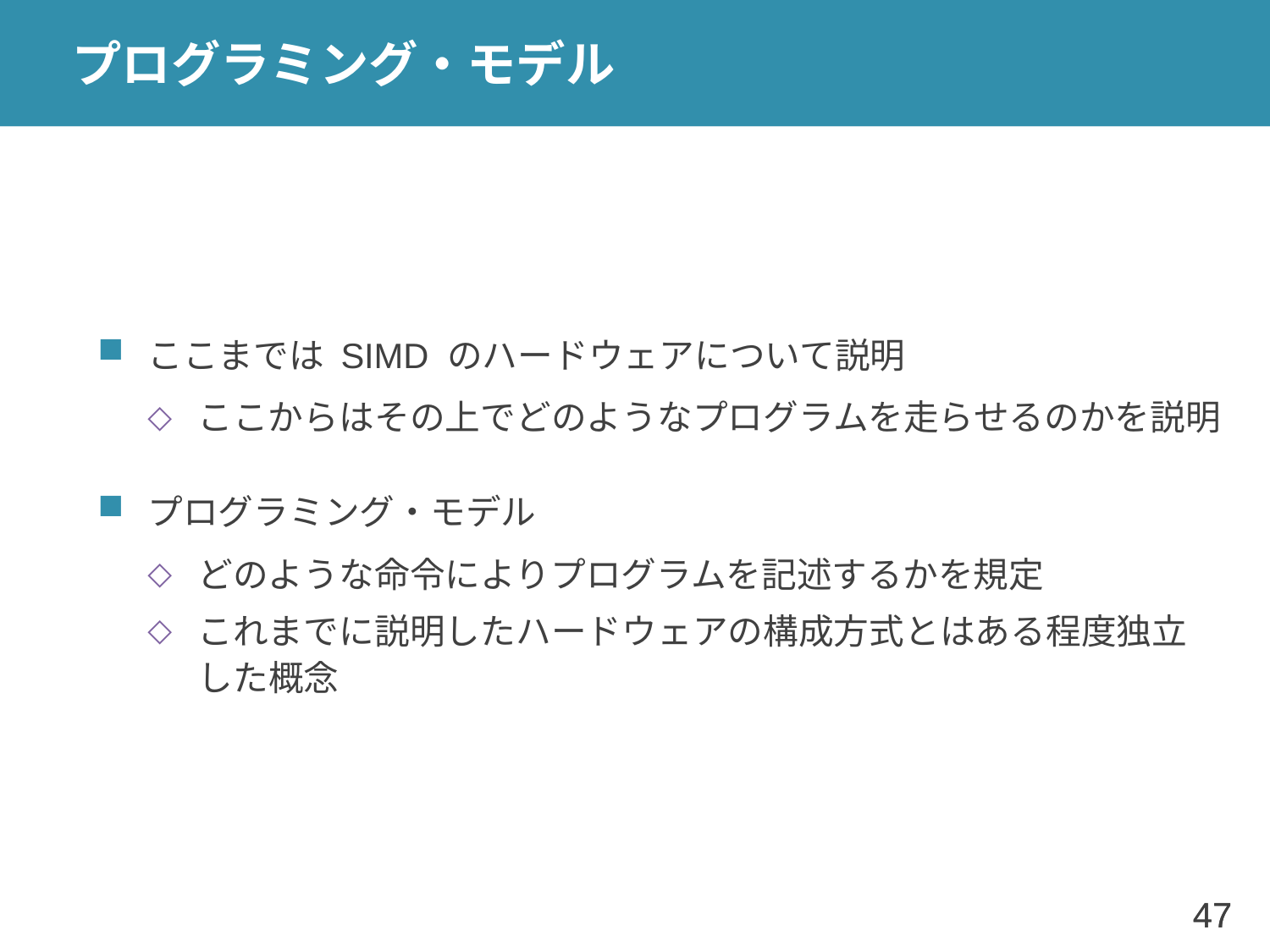

# プログラミング・モデル
ここまでは SIMD のハードウェアについて説明
ここからはその上でどのようなプログラムを走らせるのかを説明
プログラミング・モデル
どのような命令によりプログラムを記述するかを規定
これまでに説明したハードウェアの構成方式とはある程度独立した概念